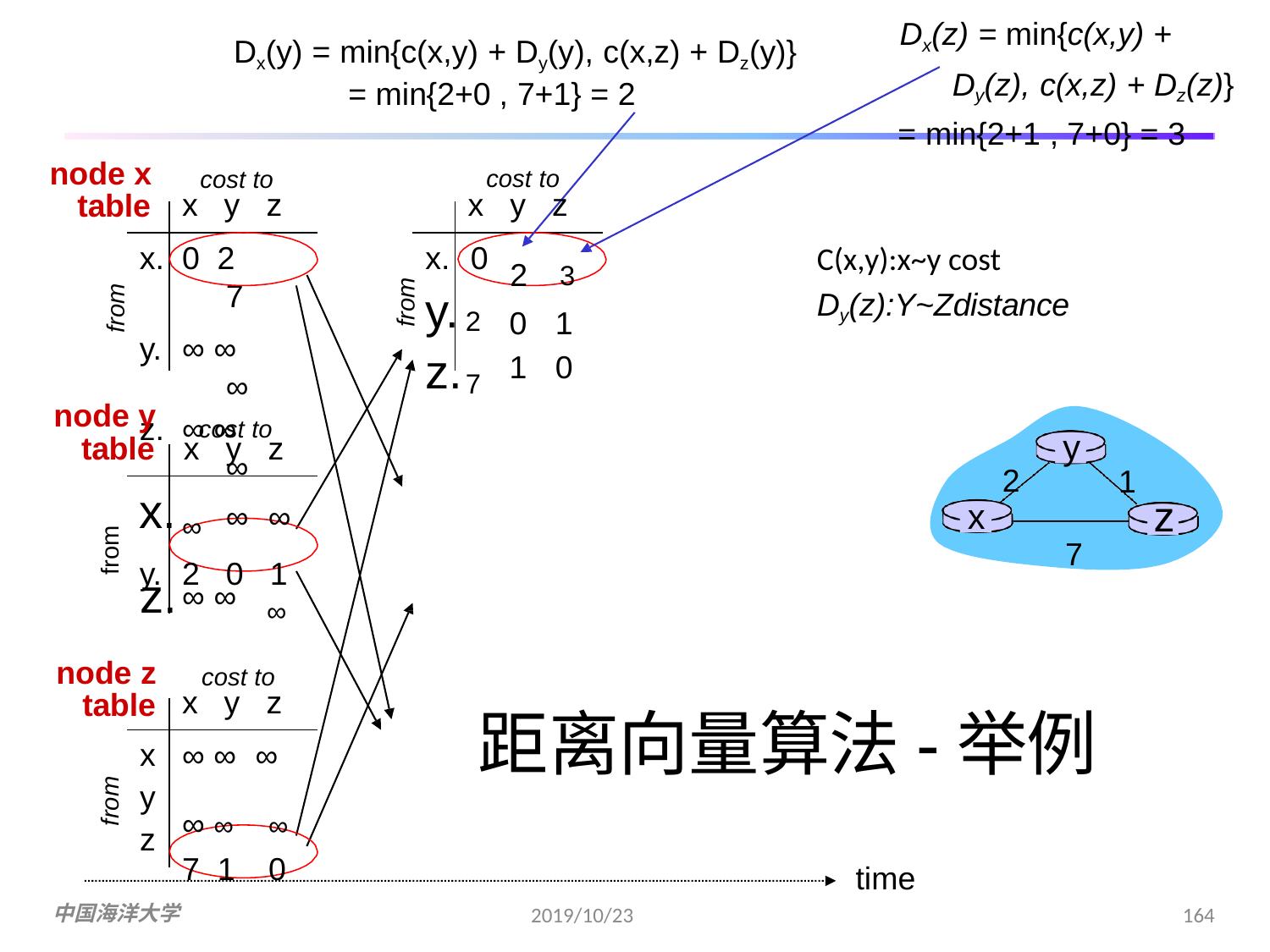

Dx(z) = min{c(x,y) + Dy(z), c(x,z) + Dz(z)}
= min{2+1 , 7+0} = 3
Dx(y) = min{c(x,y) + Dy(y), c(x,z) + Dz(y)}
= min{2+0 , 7+1} = 2

node x
cost to
x	y	z
cost to
x	y	z
table

C(x,y):x~y cost
Dy(z):Y~Zdistance

0  2	7

∞ ∞	∞
∞ ∞	∞
0
2
7
2	3
0	1
1	0

from
from

node y

cost to
y
table	x	y	z

2
1

∞	∞	∞

2	0	1
∞
z
x

from
7

∞ ∞

node z
cost to
x	y	z
table

距离向量算法-举例

x y z
∞ ∞	∞
from
∞ ∞	∞
7  1	0

time